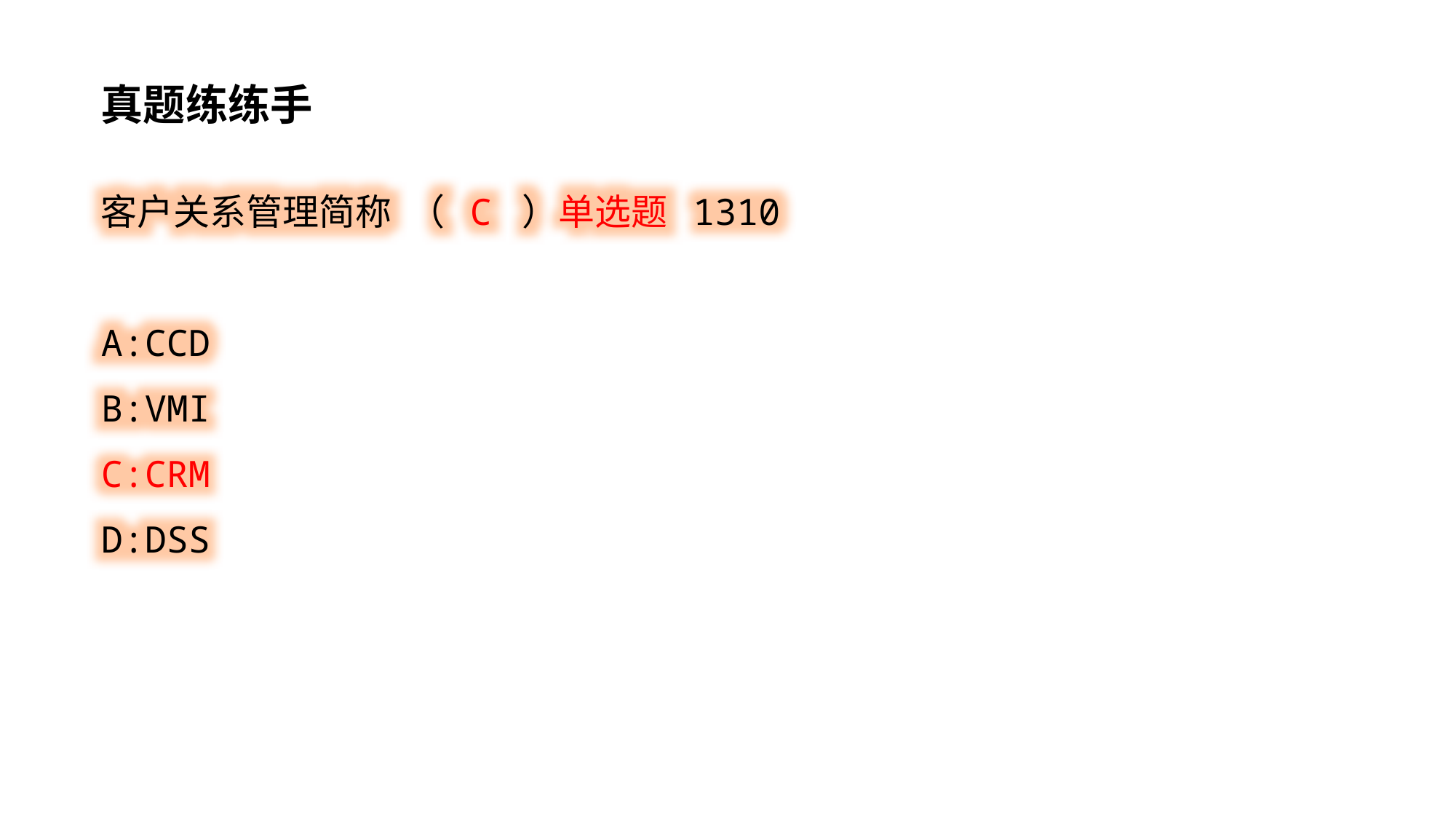

真题练练手
客户关系管理简称  （  C ）单选题  1310

A:CCD
B:VMI
C:CRM
D:DSS